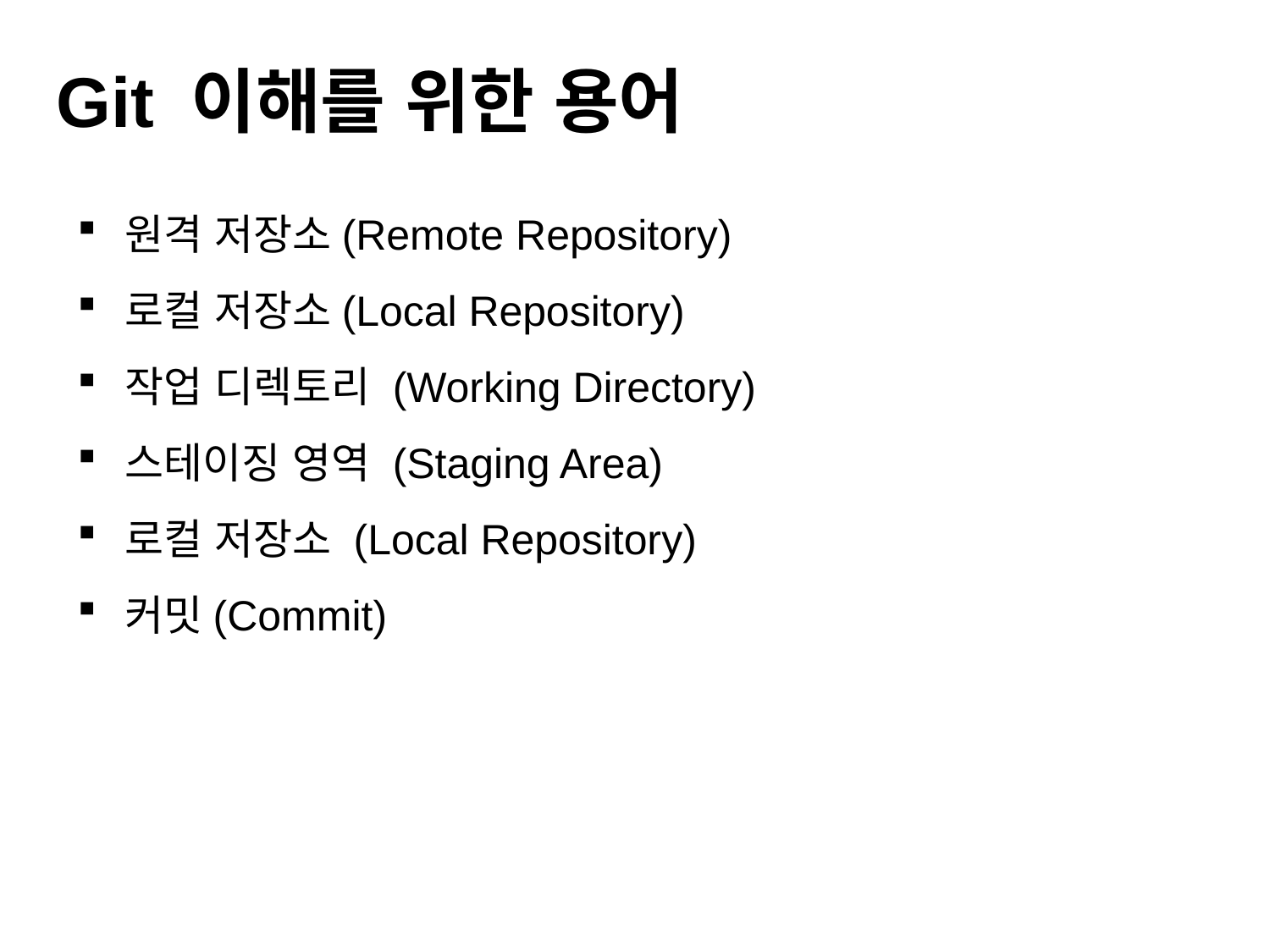

#
Git 이해를 위한 용어
원격 저장소(Remote Repository)
로컬 저장소(Local Repository)
작업 디렉토리 (Working Directory)
스테이징 영역 (Staging Area)
로컬 저장소 (Local Repository)
커밋(Commit)